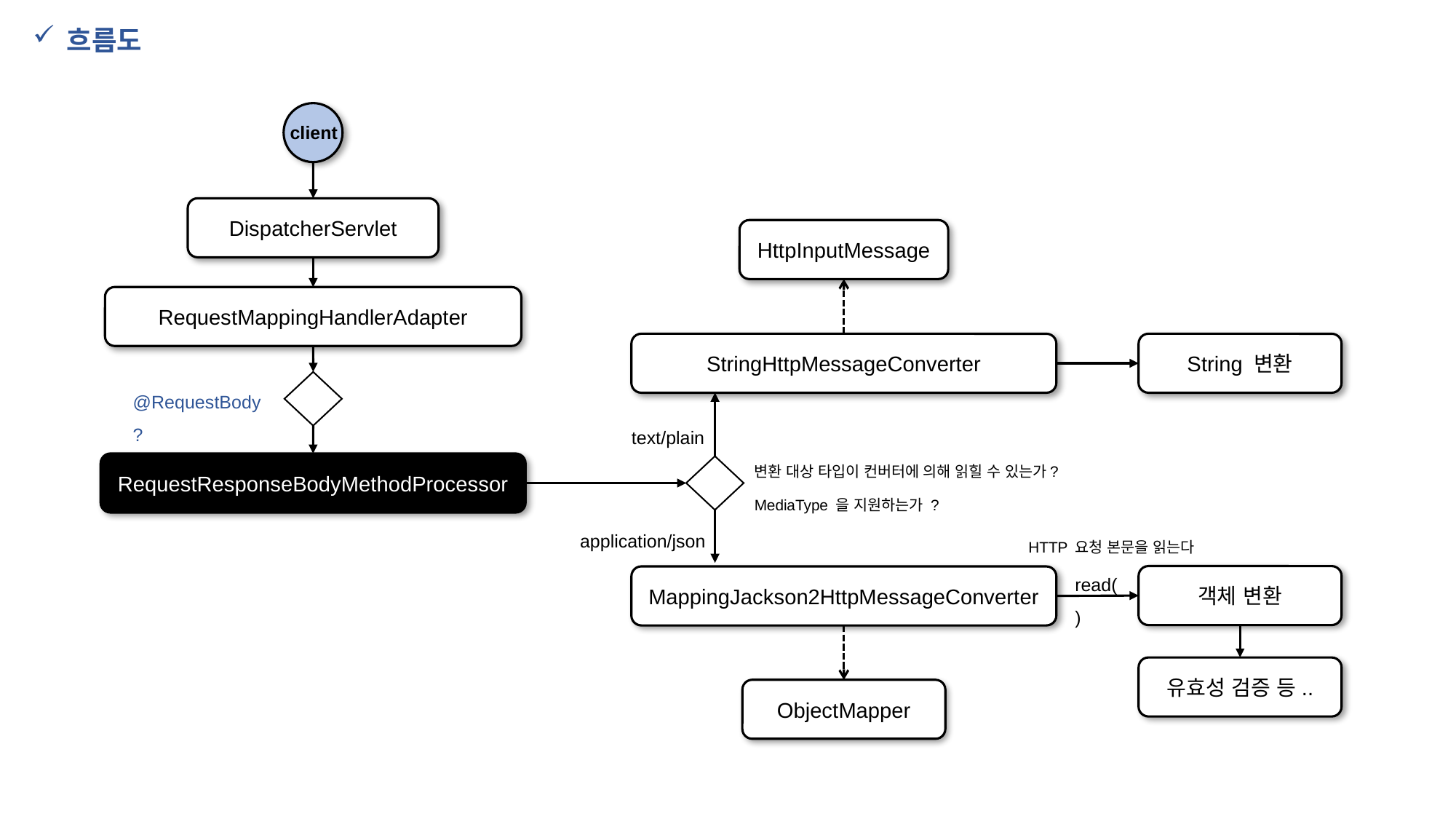

흐름도

client
DispatcherServlet
HttpInputMessage
RequestMappingHandlerAdapter
String 변환
StringHttpMessageConverter

@RequestBody ?
text/plain
변환 대상 타입이 컨버터에 의해 읽힐 수 있는가?
MediaType 을 지원하는가 ?
RequestResponseBodyMethodProcessor

application/json
HTTP 요청 본문을 읽는다
read()
객체 변환
MappingJackson2HttpMessageConverter
유효성 검증 등..
ObjectMapper